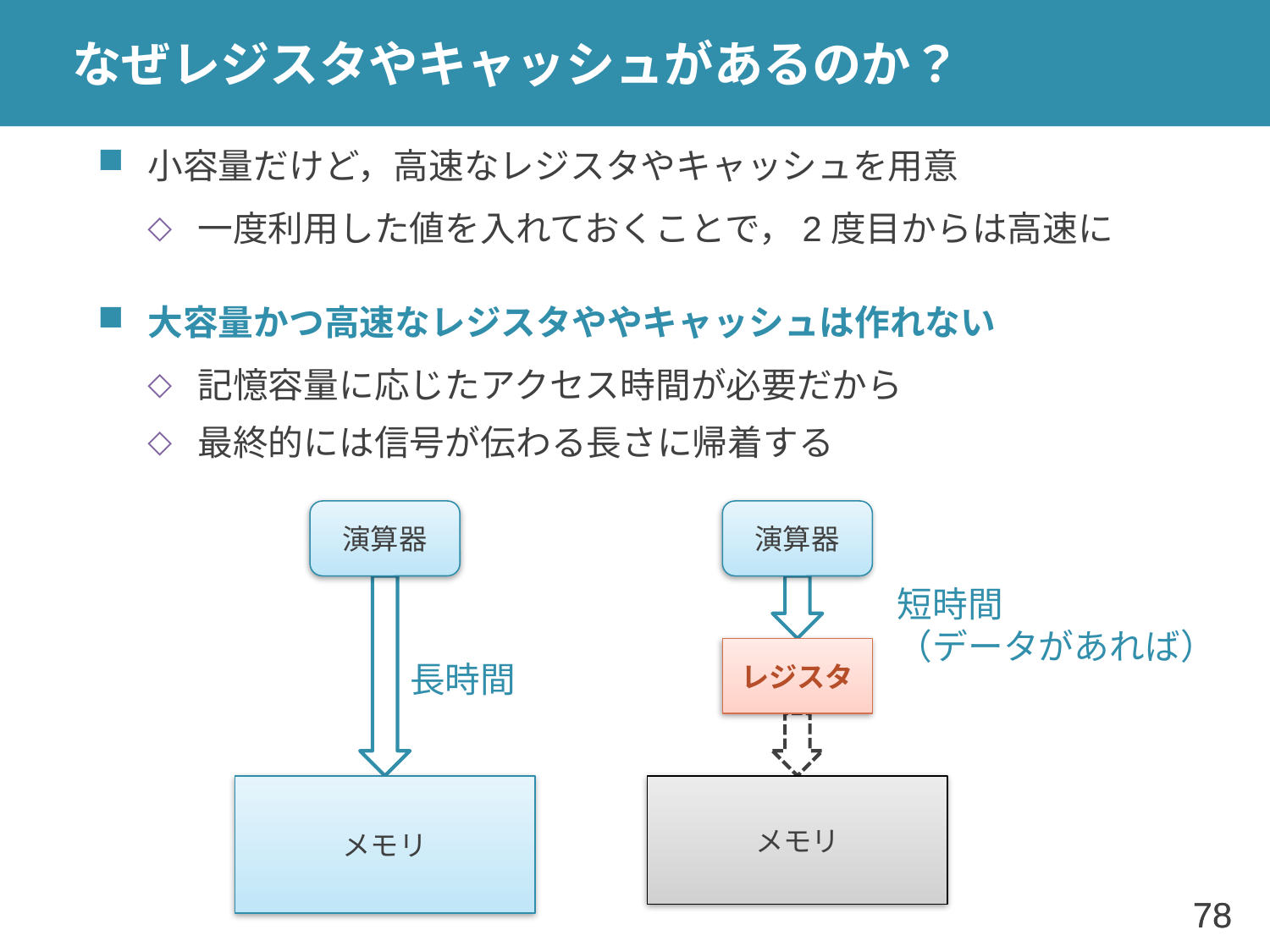

# なぜレジスタやキャッシュがあるのか？
小容量だけど，高速なレジスタやキャッシュを用意
一度利用した値を入れておくことで，2度目からは高速に
大容量かつ高速なレジスタややキャッシュは作れない
記憶容量に応じたアクセス時間が必要だから
最終的には信号が伝わる長さに帰着する
演算器
演算器

短時間
（データがあれば）
レジスタ
長時間

メモリ
メモリ